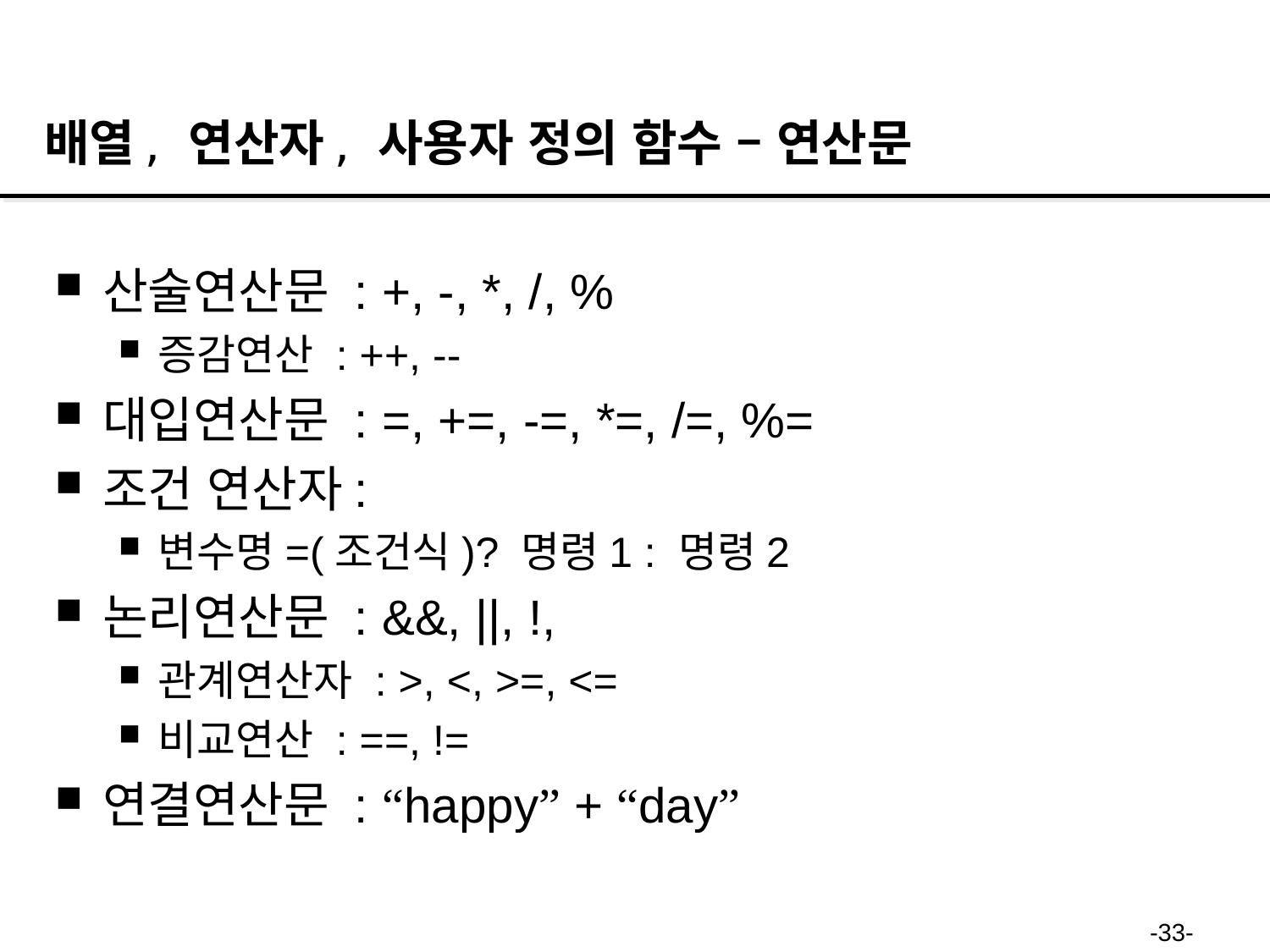

배열, 연산자, 사용자 정의 함수 – 연산문
산술연산문 : +, -, *, /, %
증감연산 : ++, --
대입연산문 : =, +=, -=, *=, /=, %=
조건 연산자:
변수명=(조건식)? 명령1 : 명령2
논리연산문 : &&, ||, !,
관계연산자 : >, <, >=, <=
비교연산 : ==, !=
연결연산문 : “happy” + “day”
-33-